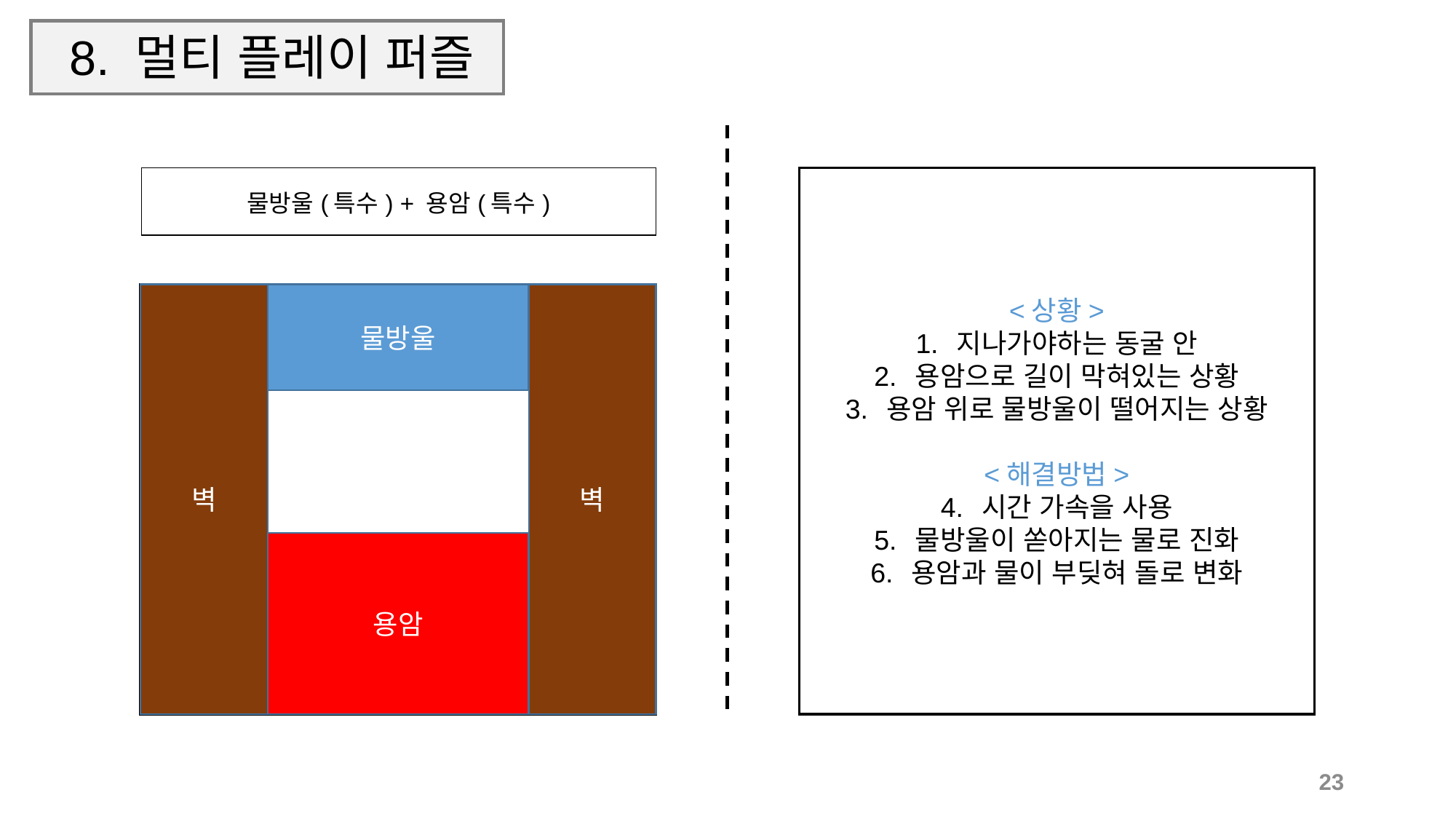

# 8. 멀티 플레이 퍼즐
| 물방울(특수) + 용암(특수) |
| --- |
<상황>
지나가야하는 동굴 안
용암으로 길이 막혀있는 상황
용암 위로 물방울이 떨어지는 상황

<해결방법>
시간 가속을 사용
물방울이 쏟아지는 물로 진화
용암과 물이 부딪혀 돌로 변화

벽
물방울
벽
용암
23